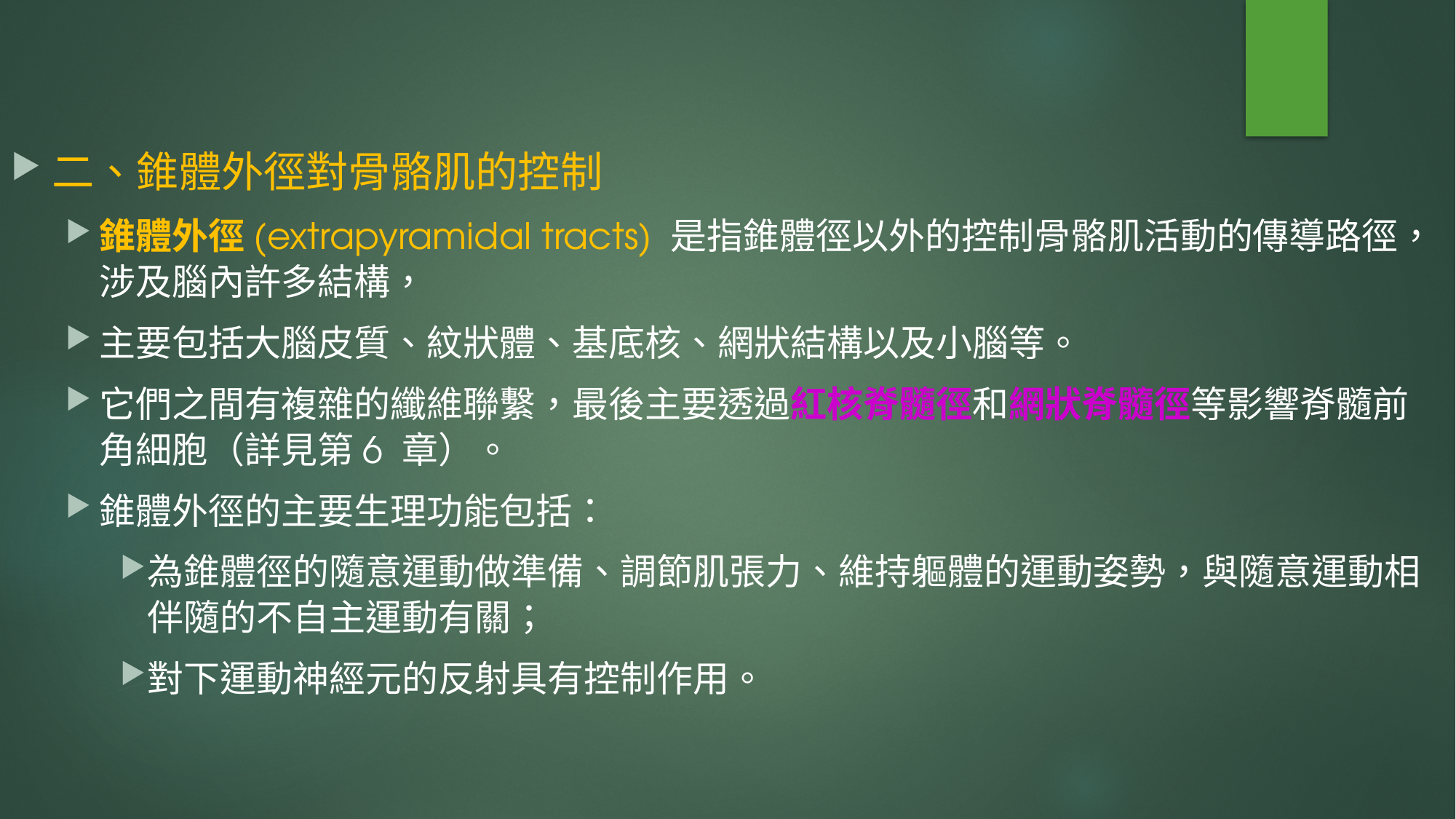

二、錐體外徑對骨骼肌的控制
錐體外徑(extrapyramidal tracts) 是指錐體徑以外的控制骨骼肌活動的傳導路徑，涉及腦內許多結構，
主要包括大腦皮質、紋狀體、基底核、網狀結構以及小腦等。
它們之間有複雜的纖維聯繫，最後主要透過紅核脊髓徑和網狀脊髓徑等影響脊髓前角細胞（詳見第6 章）。
錐體外徑的主要生理功能包括：
為錐體徑的隨意運動做準備、調節肌張力、維持軀體的運動姿勢，與隨意運動相伴隨的不自主運動有關；
對下運動神經元的反射具有控制作用。